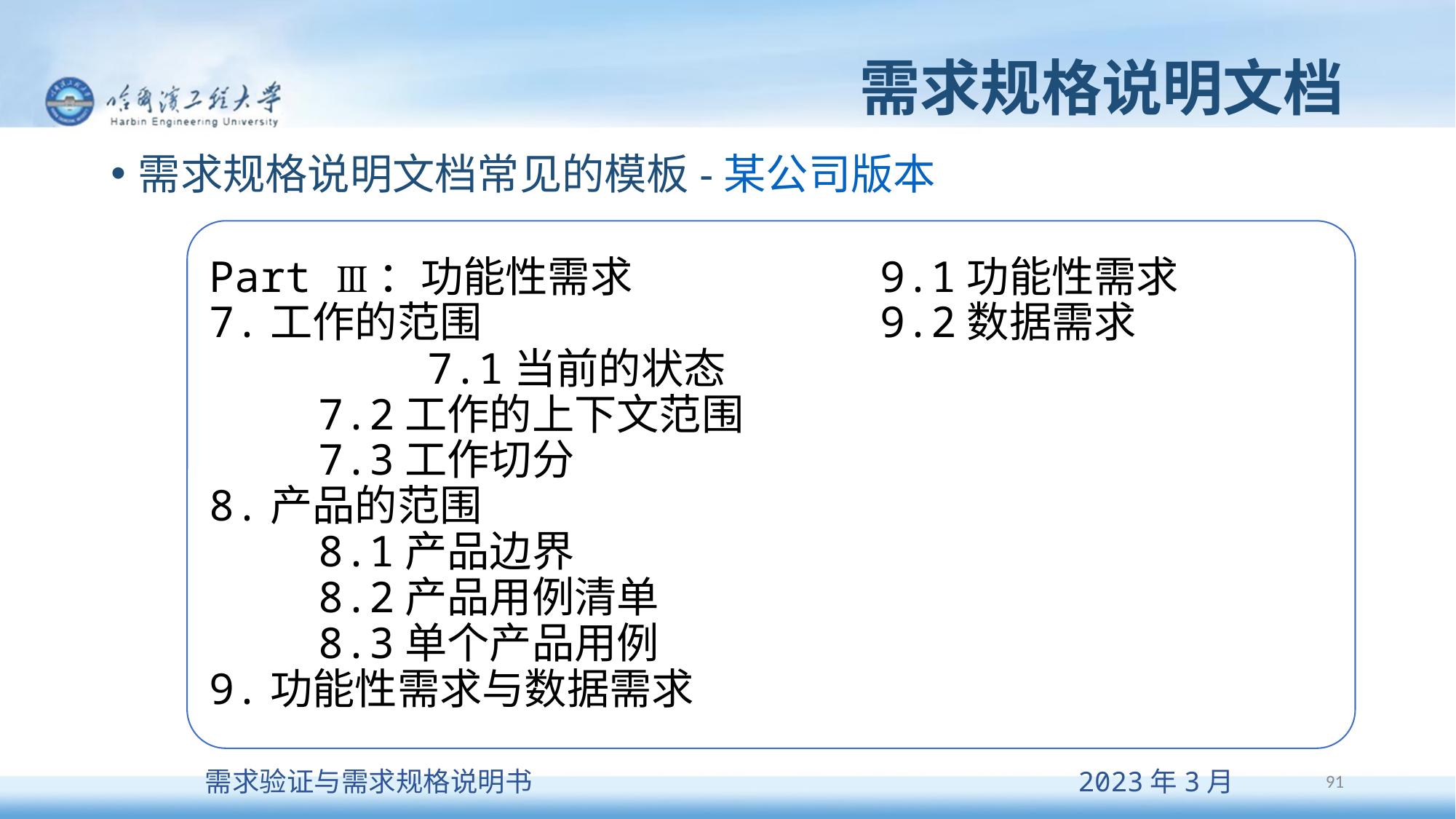

# 需求规格说明文档
需求规格说明文档常见的模板-某公司版本
Part Ⅲ：功能性需求
7.工作的范围
     	7.1当前的状态
	7.2工作的上下文范围
	7.3工作切分
8.产品的范围
	8.1产品边界
	8.2产品用例清单
	8.3单个产品用例
9.功能性需求与数据需求
	9.1功能性需求
	9.2数据需求

91